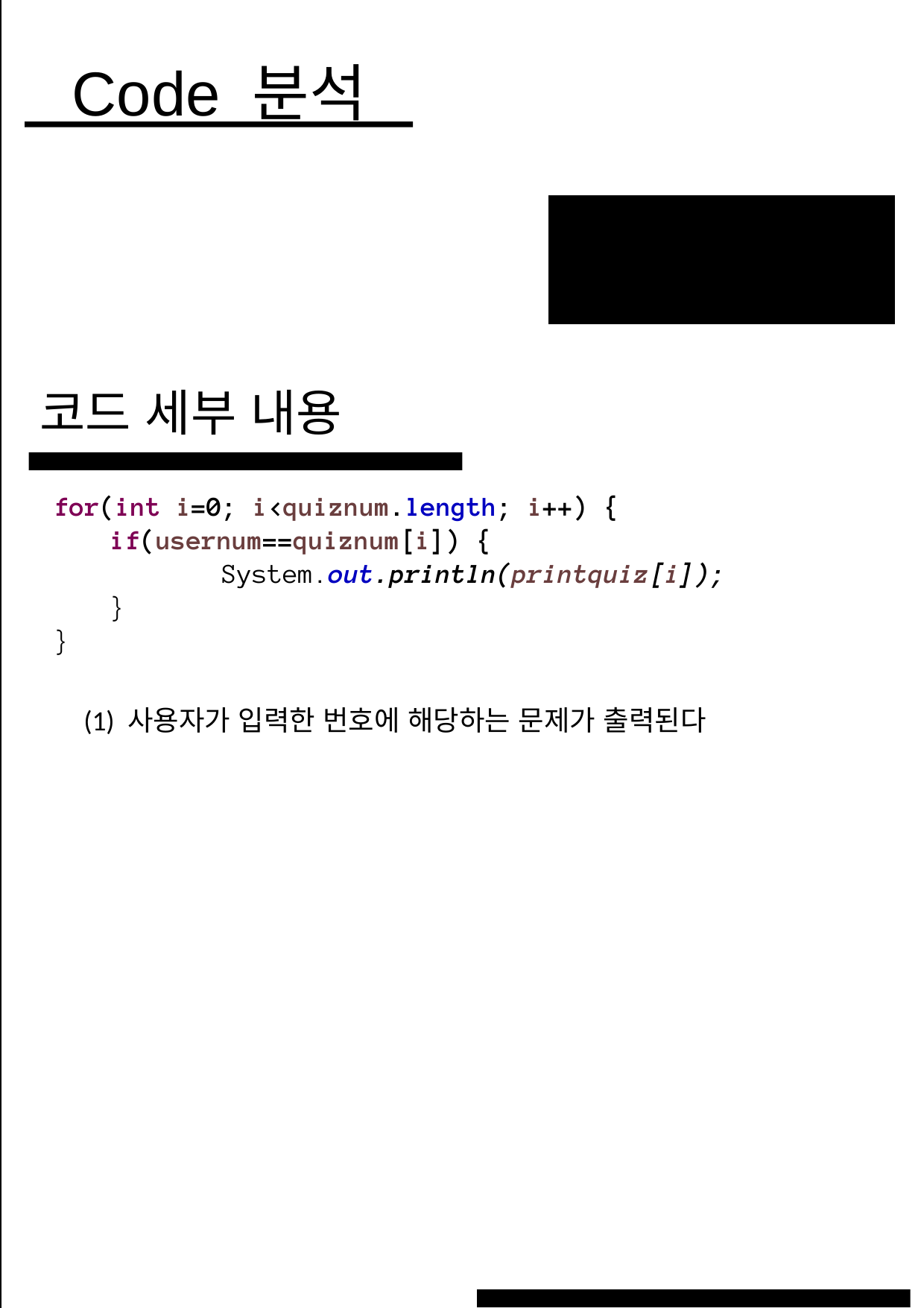

Code 분석

코드 세부 내용
WHAT WE DO?

for(int i=0; i<quiznum.length; i++) {
if(usernum==quiznum[i]) {
	System.out.println(printquiz[i]);
}
}

(1) 사용자가 입력한 번호에 해당하는 문제가 출력된다

22